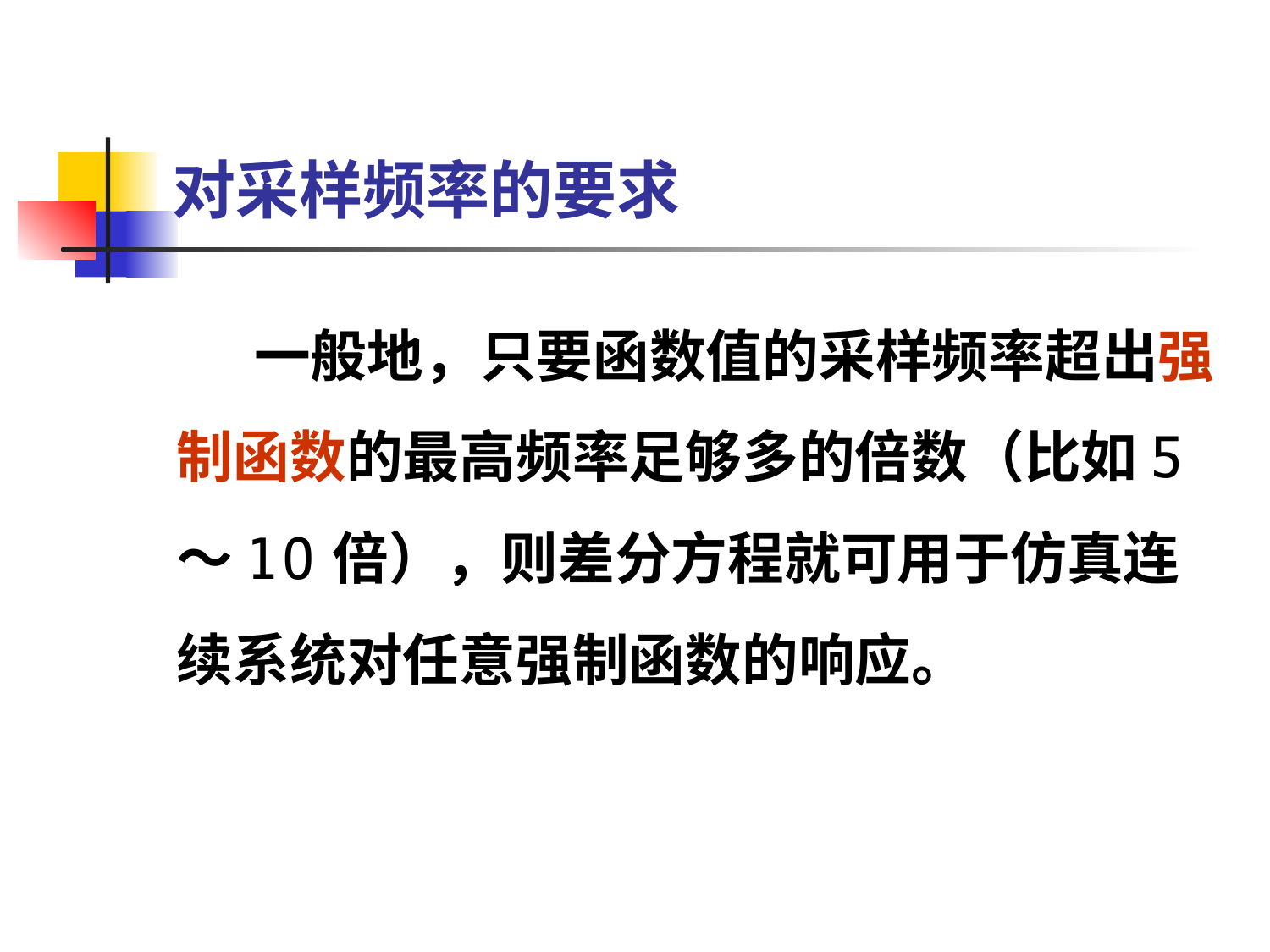

# 对采样频率的要求
     一般地，只要函数值的采样频率超出强制函数的最高频率足够多的倍数（比如5～10倍），则差分方程就可用于仿真连续系统对任意强制函数的响应。